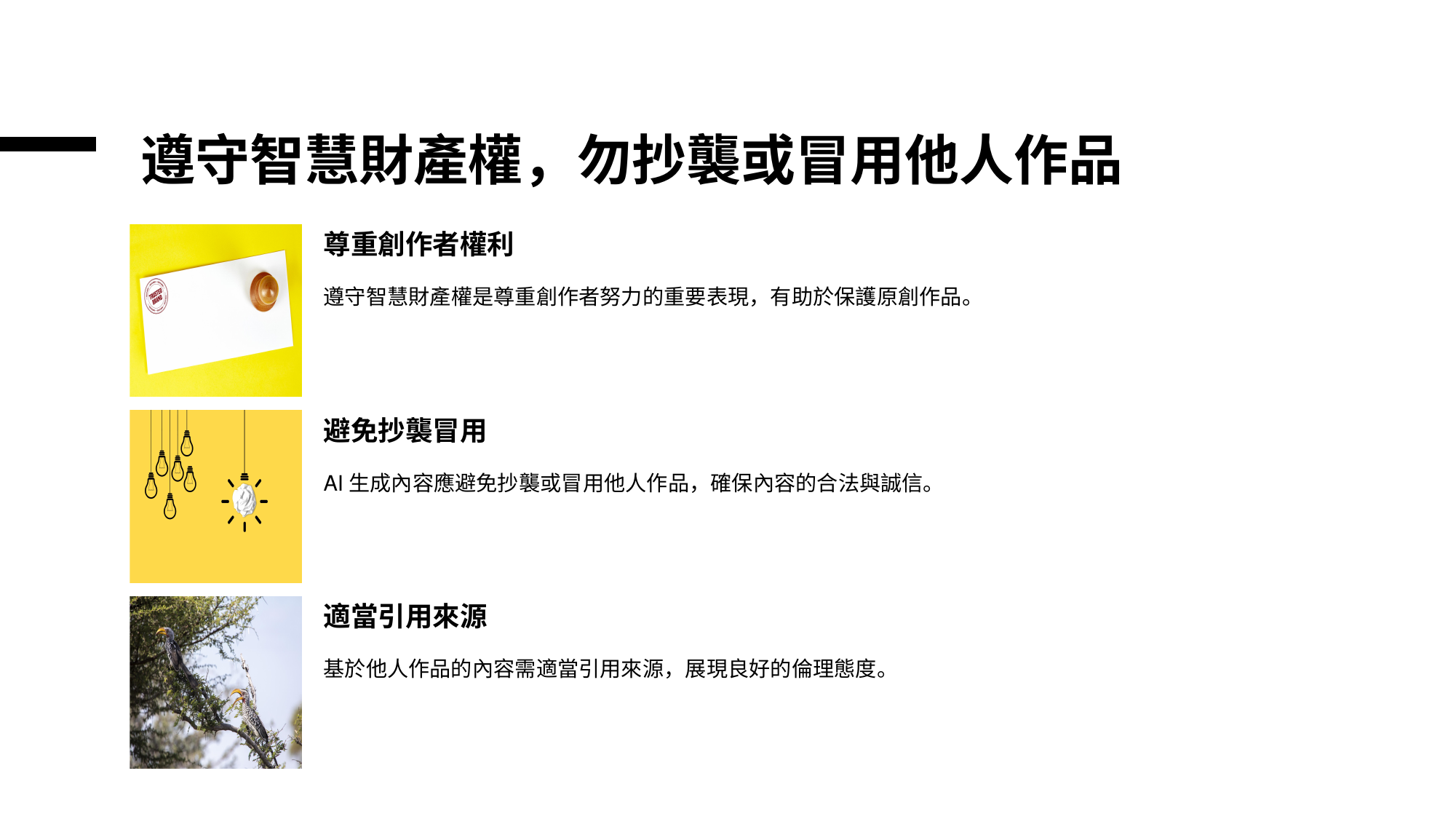

# 遵守智慧財產權，勿抄襲或冒用他人作品
尊重創作者權利
遵守智慧財產權是尊重創作者努力的重要表現，有助於保護原創作品。
避免抄襲冒用
AI生成內容應避免抄襲或冒用他人作品，確保內容的合法與誠信。
適當引用來源
基於他人作品的內容需適當引用來源，展現良好的倫理態度。